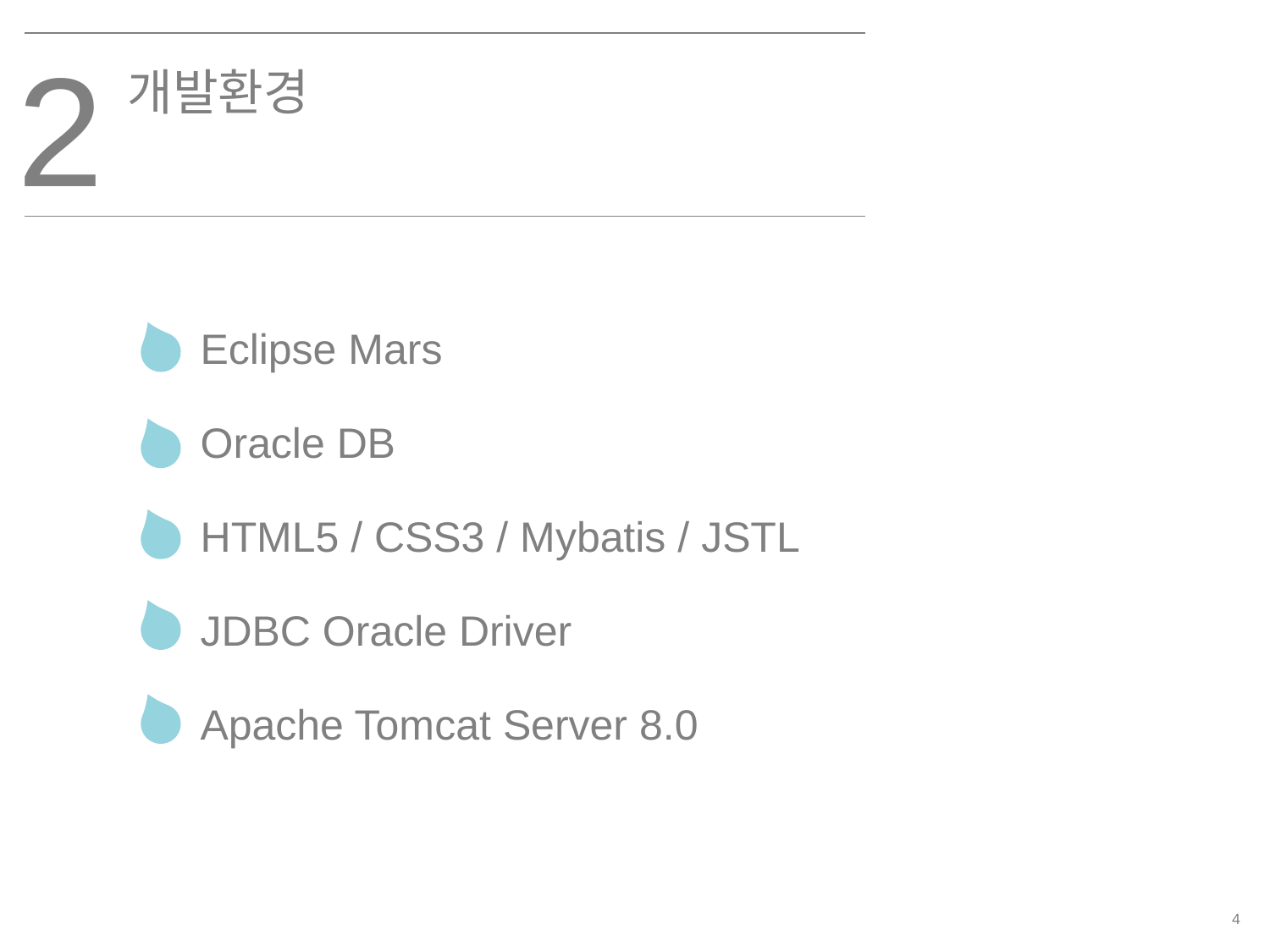

2
개발환경
Eclipse Mars

Oracle DB

HTML5 / CSS3 / Mybatis / JSTL

JDBC Oracle Driver

Apache Tomcat Server 8.0